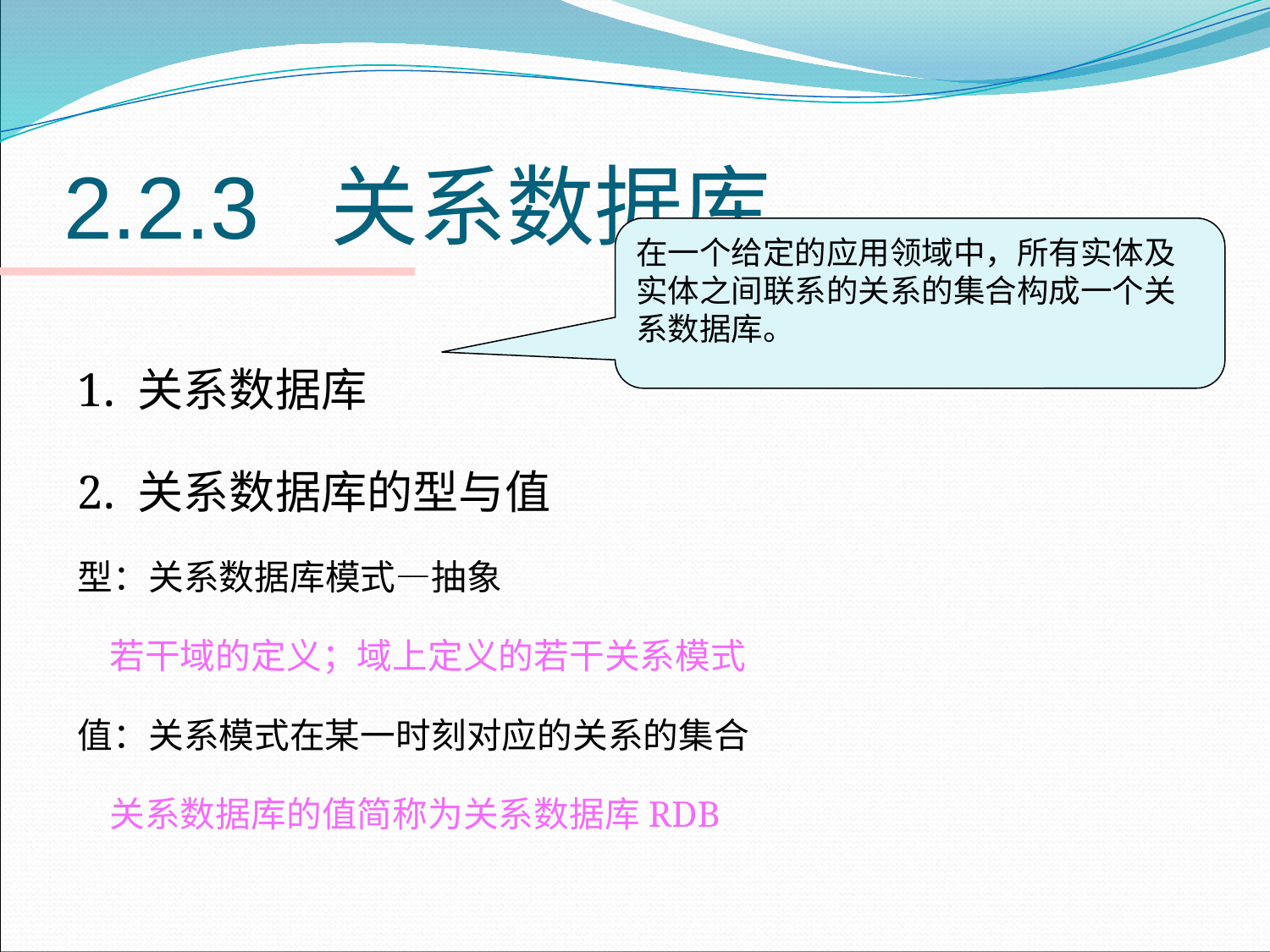

# 2.2.3  关系数据库
在一个给定的应用领域中，所有实体及实体之间联系的关系的集合构成一个关系数据库。
1. 关系数据库
2. 关系数据库的型与值
型：关系数据库模式—抽象
   若干域的定义；域上定义的若干关系模式
值：关系模式在某一时刻对应的关系的集合
   关系数据库的值简称为关系数据库RDB

134